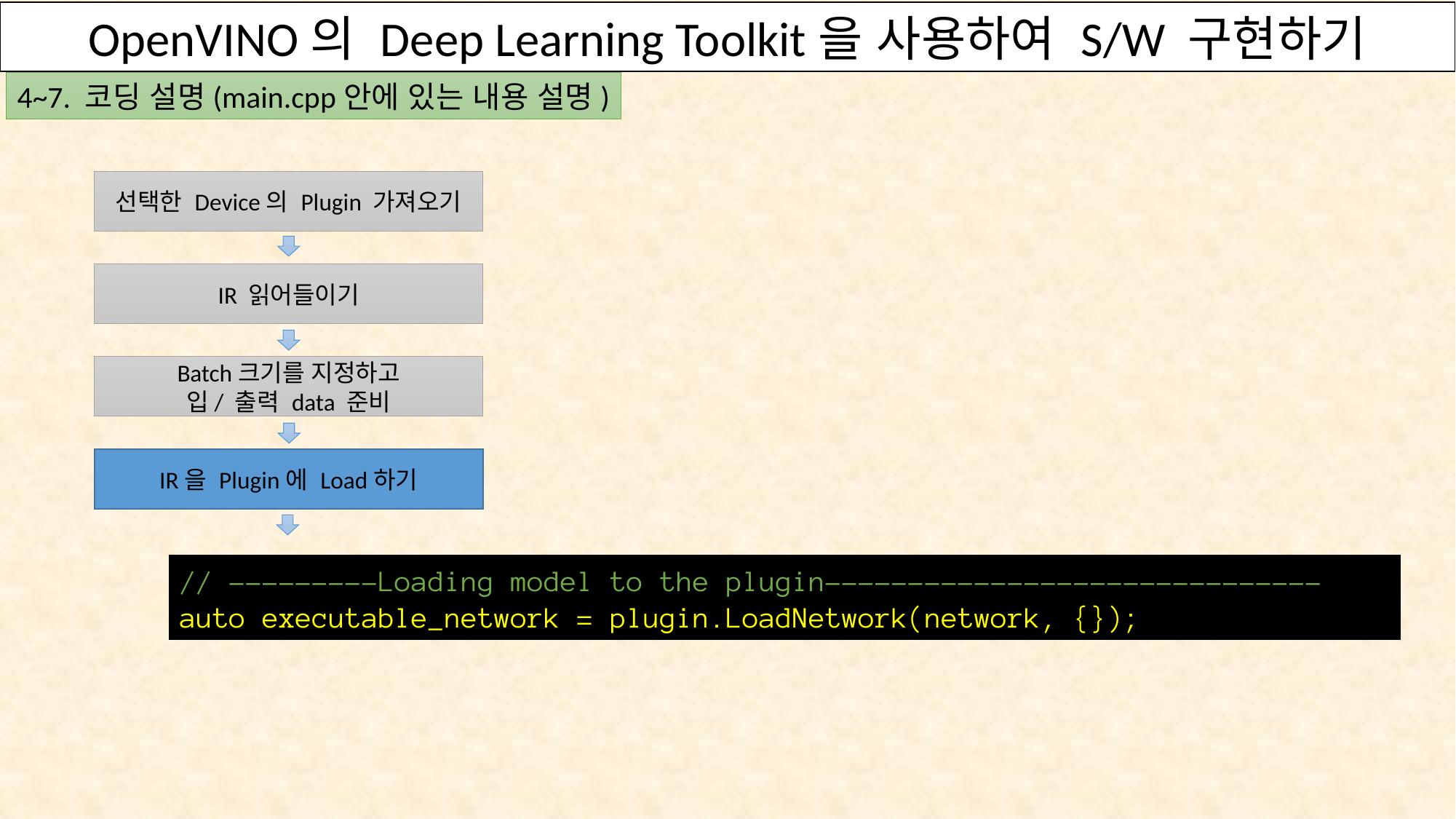

OpenVINO의 Deep Learning Toolkit을 사용하여 S/W 구현하기
OpenVINO의 Deep Learning Toolkit을 사용하여 S/W 구현하기
4~7. 코딩 설명(main.cpp안에 있는 내용 설명)
4. Inferencing 코딩하기
선택한 Device의 Plugin 가져오기

IR 읽어들이기

Batch크기를 지정하고
입/ 출력 data 준비

IR을 Plugin에 Load하기

// ---------Loading model to the plugin------------------------------
auto executable_network = plugin.LoadNetwork(network, {});